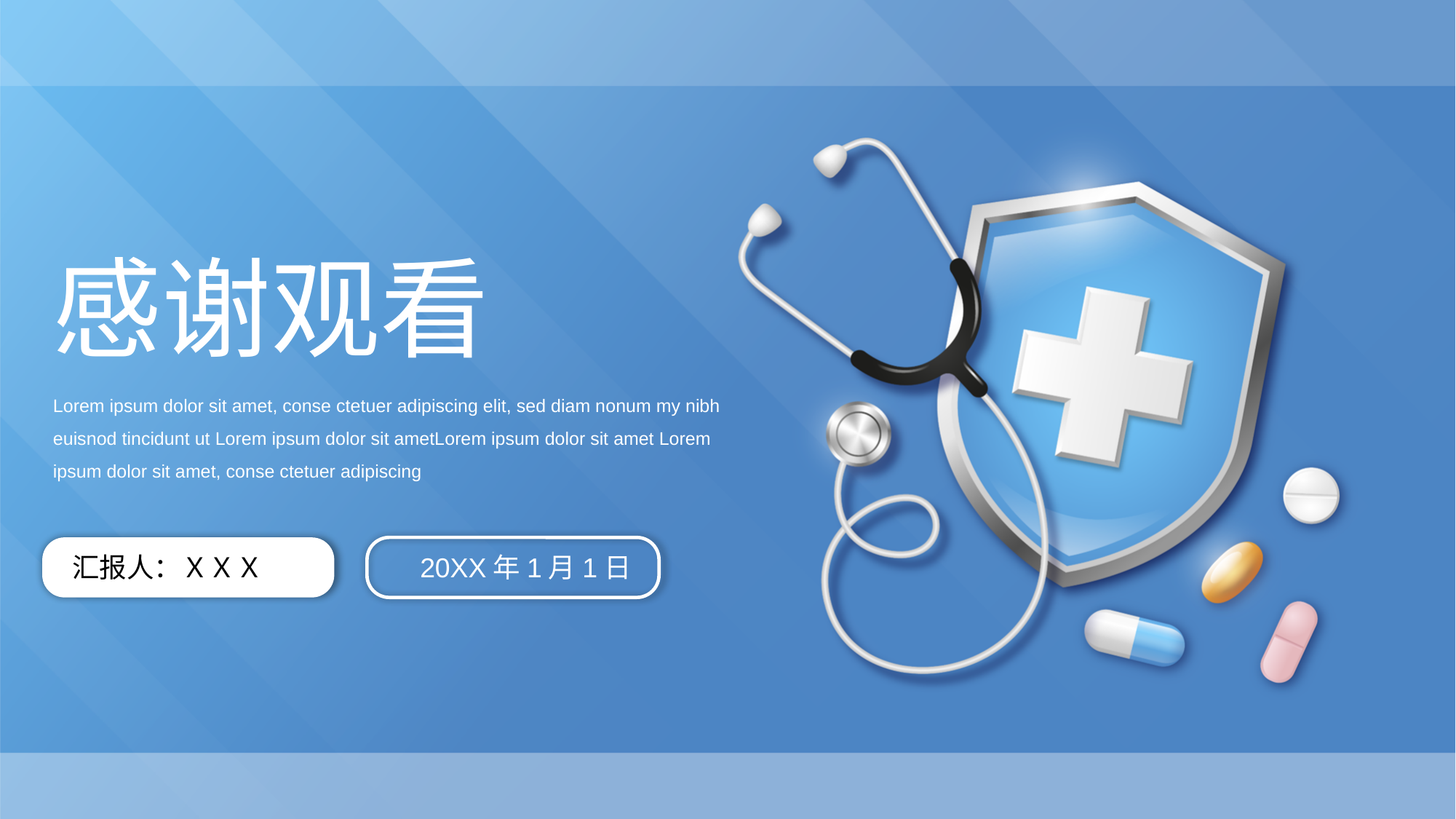

感谢观看
Lorem ipsum dolor sit amet, conse ctetuer adipiscing elit, sed diam nonum my nibh euisnod tincidunt ut Lorem ipsum dolor sit ametLorem ipsum dolor sit amet Lorem ipsum dolor sit amet, conse ctetuer adipiscing

汇报人：ＸＸＸ
20XX年1月1日